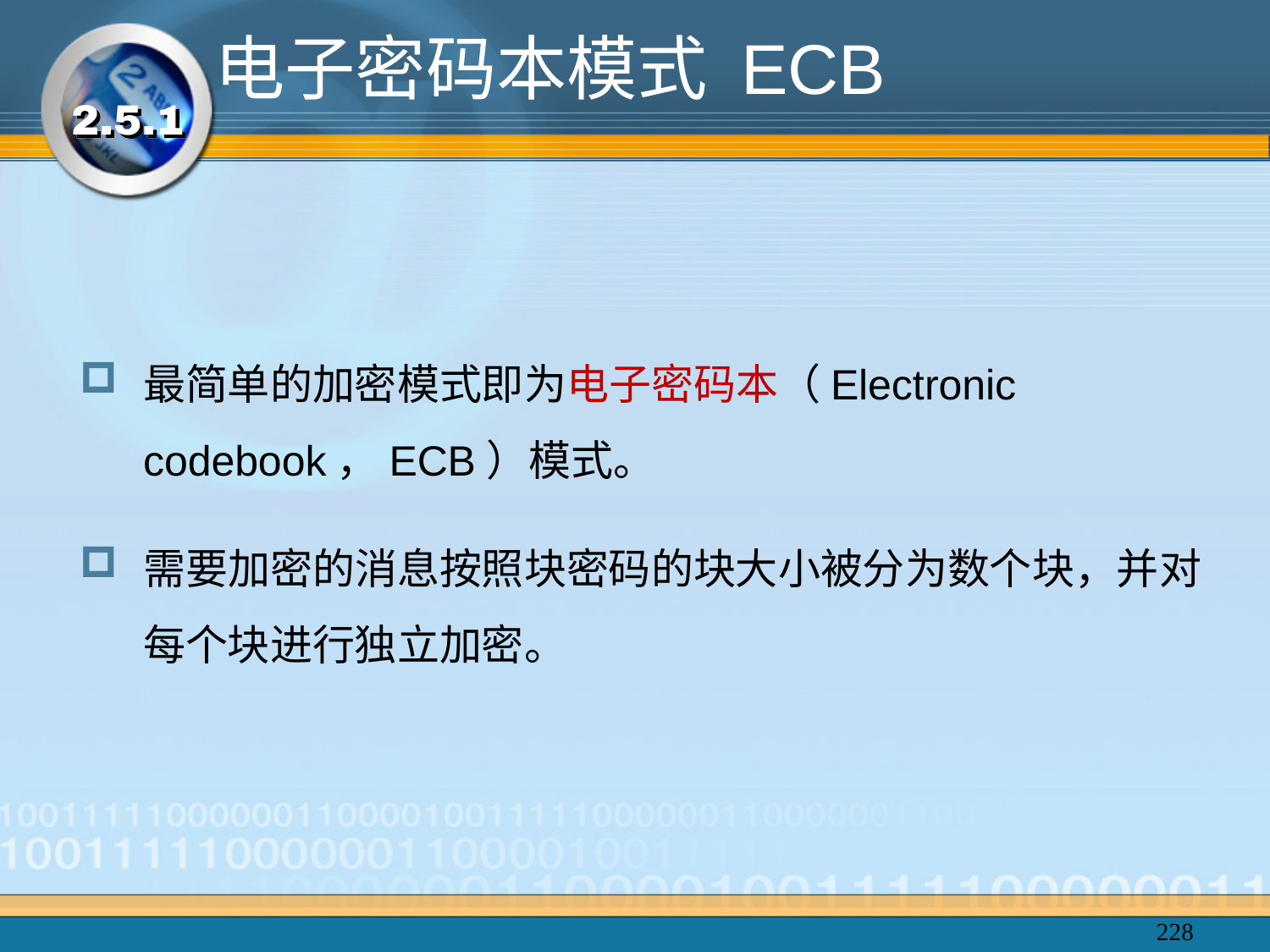

电子密码本模式 ECB
2.5.1
最简单的加密模式即为电子密码本（Electronic codebook，ECB）模式。
需要加密的消息按照块密码的块大小被分为数个块，并对每个块进行独立加密。
228